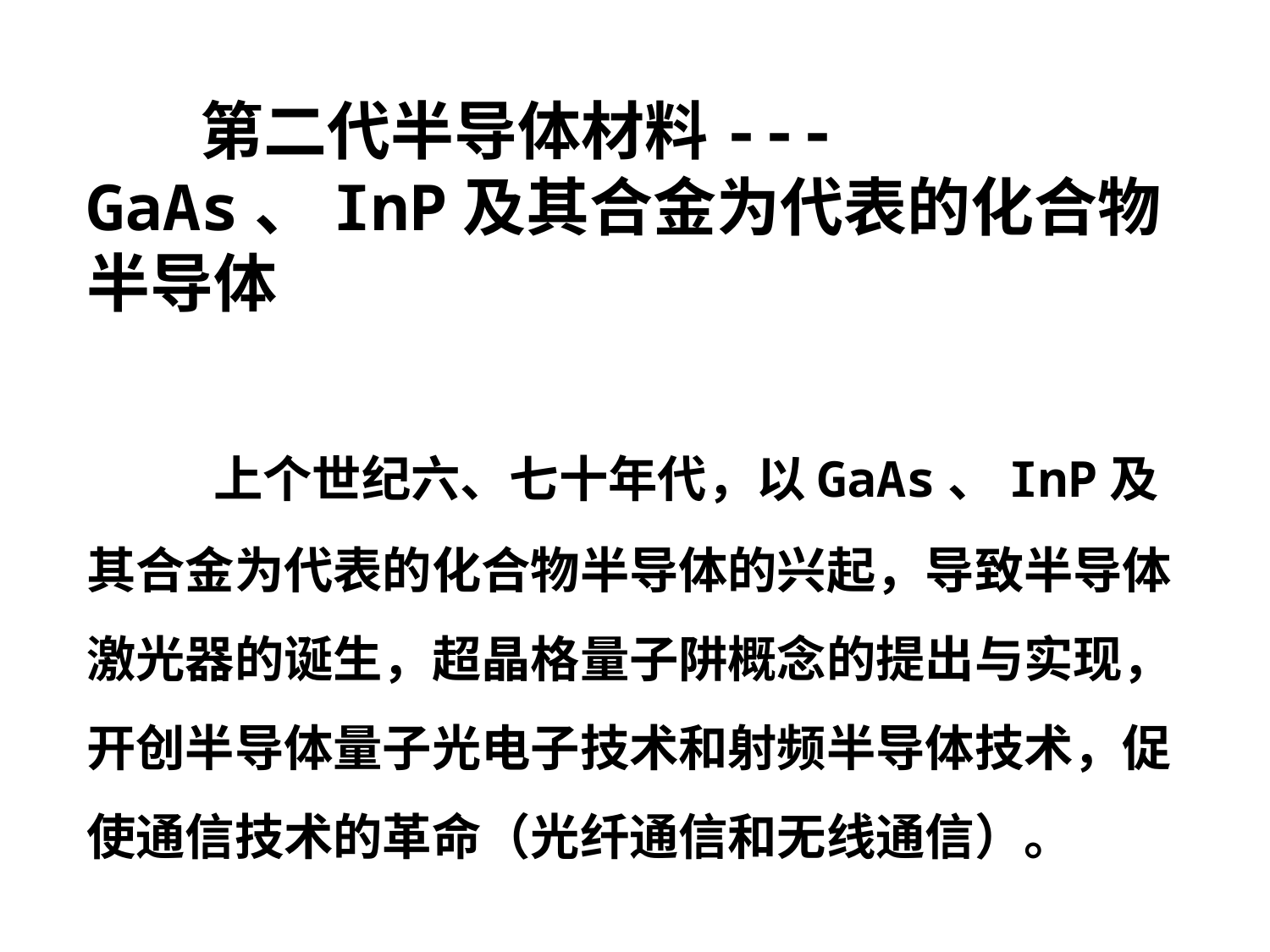

第二代半导体材料---GaAs、InP及其合金为代表的化合物半导体

　　上个世纪六、七十年代，以GaAs、InP及其合金为代表的化合物半导体的兴起，导致半导体激光器的诞生，超晶格量子阱概念的提出与实现，开创半导体量子光电子技术和射频半导体技术，促使通信技术的革命（光纤通信和无线通信）。